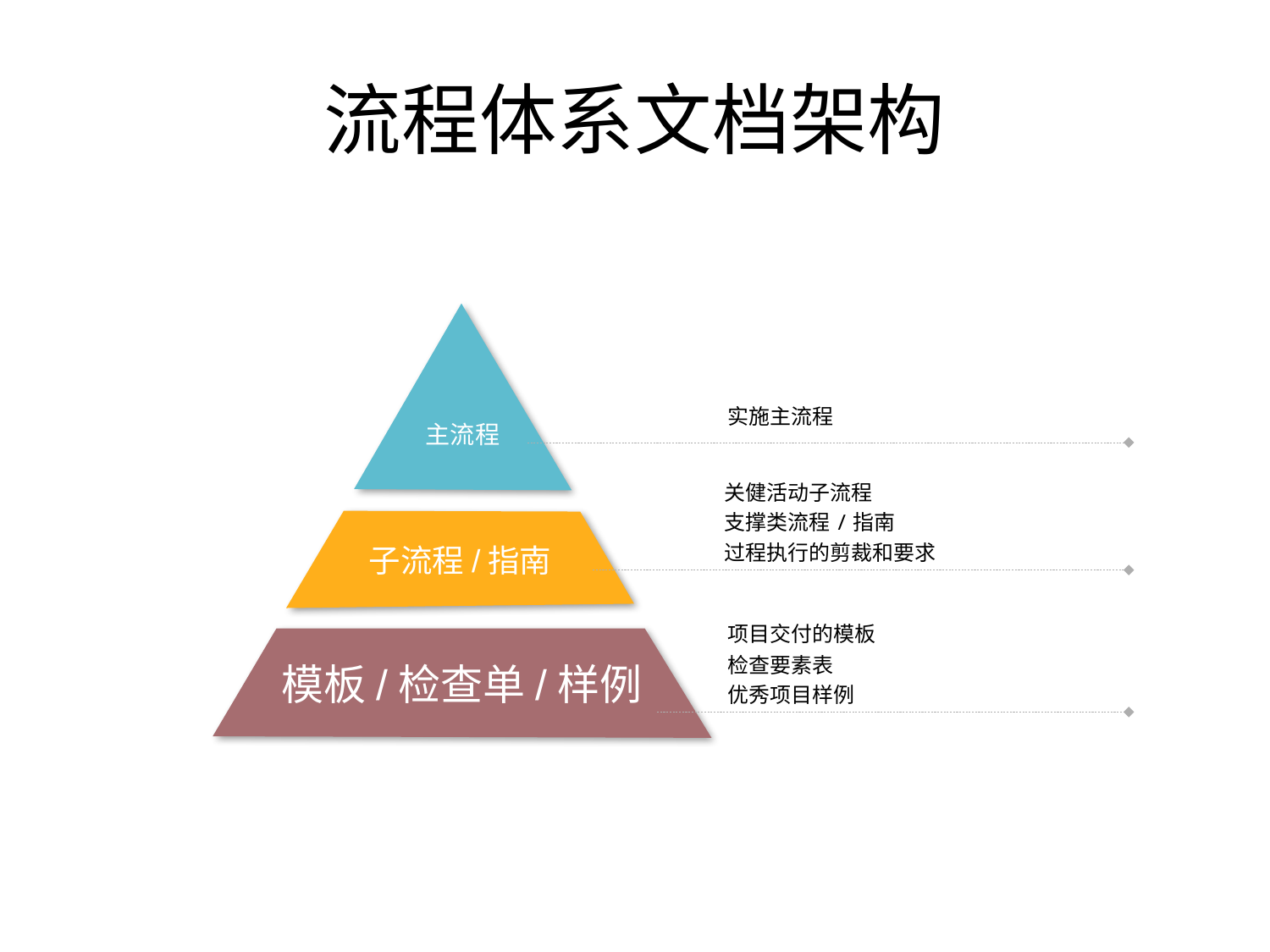

# 流程体系文档架构
主流程

 实施主流程
 关健活动子流程
 支撑类流程/指南
 过程执行的剪裁和要求
子流程/指南
项目交付的模板
检查要素表
优秀项目样例
模板/检查单/样例